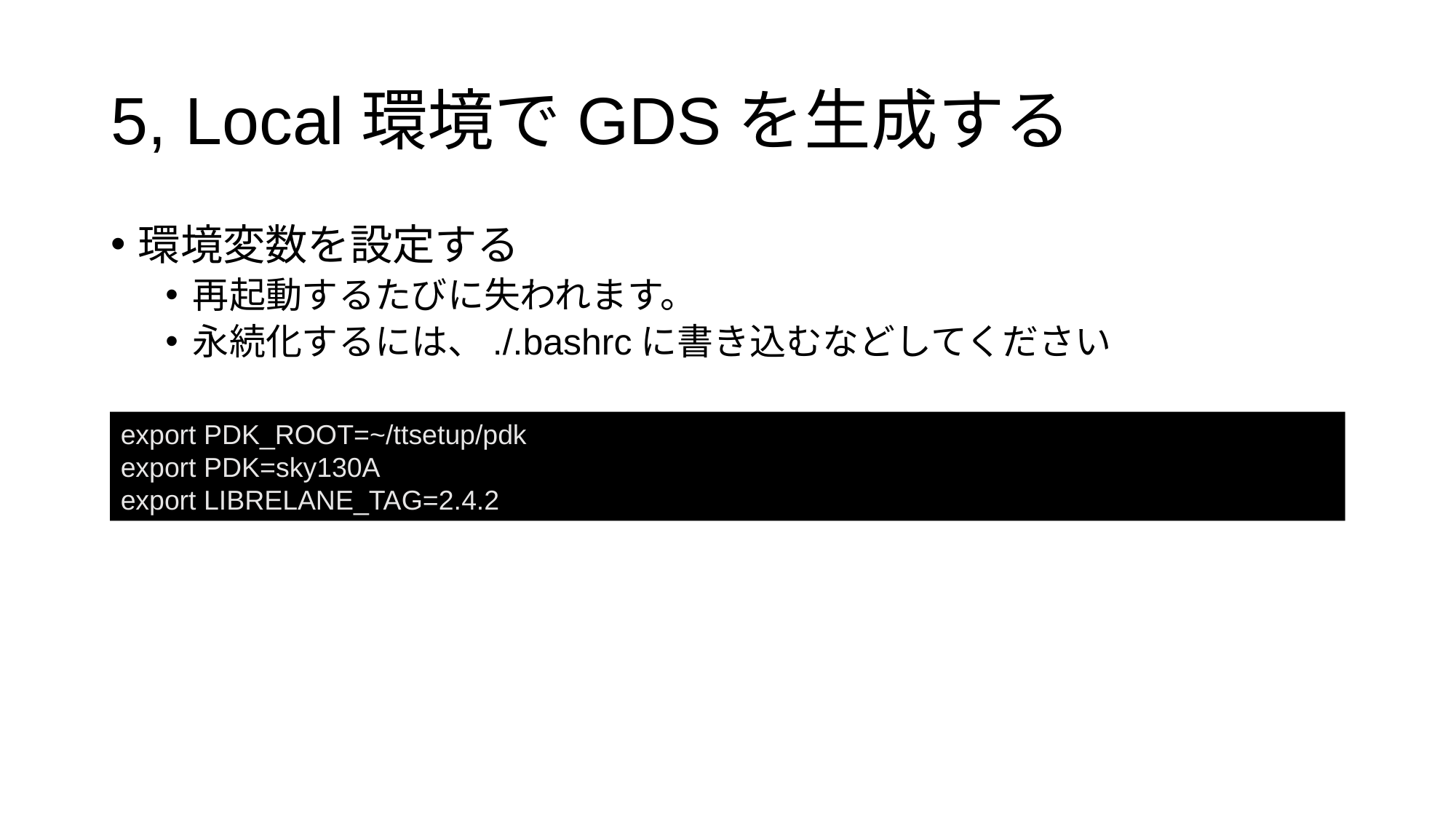

# 5, Local環境でGDSを生成する
環境変数を設定する
再起動するたびに失われます。
永続化するには、./.bashrcに書き込むなどしてください

export PDK_ROOT=~/ttsetup/pdk
export PDK=sky130A
export LIBRELANE_TAG=2.4.2